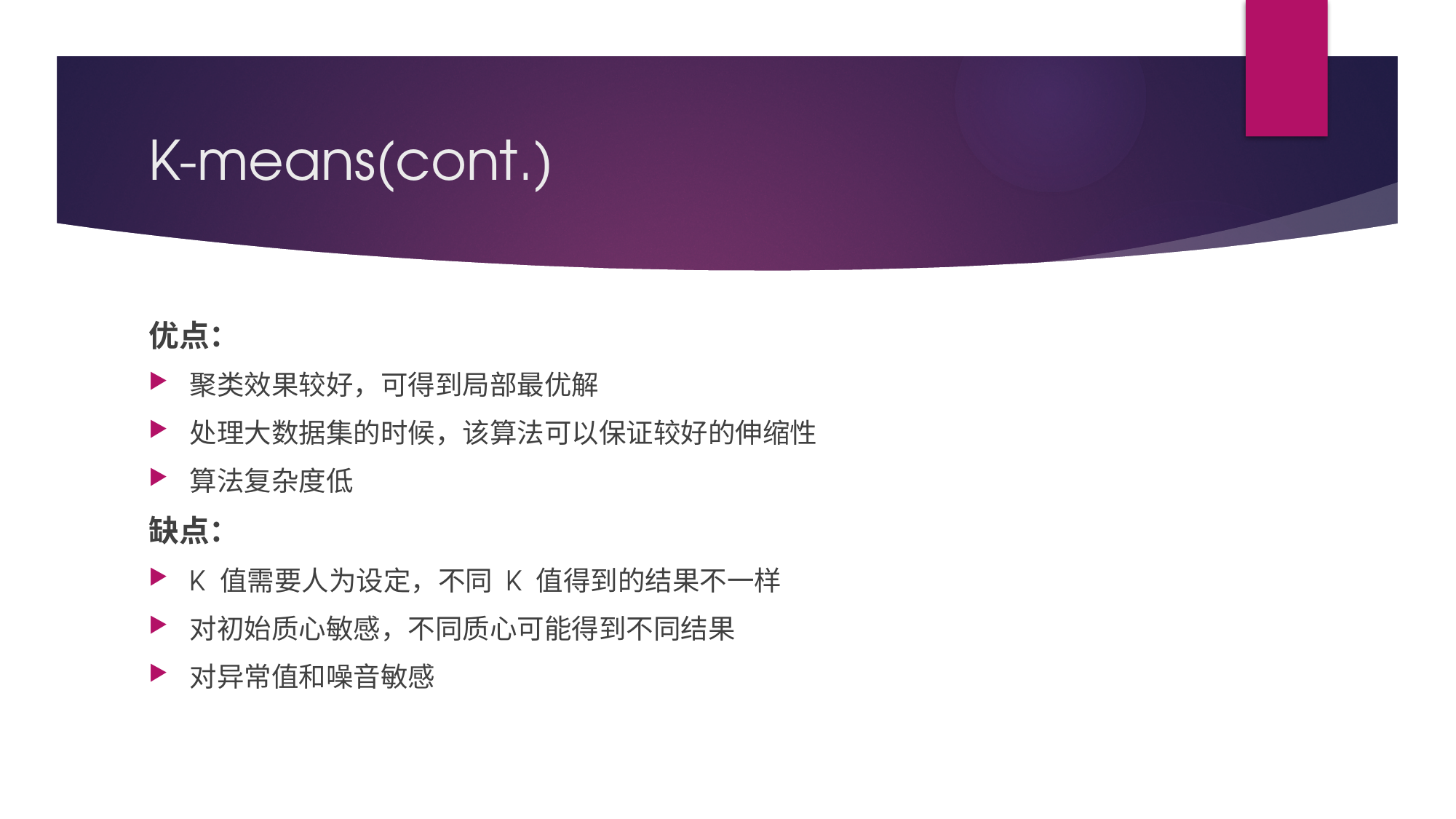

# K-means(cont.)
优点：
聚类效果较好，可得到局部最优解
处理大数据集的时候，该算法可以保证较好的伸缩性
算法复杂度低
缺点：
K 值需要人为设定，不同 K 值得到的结果不一样
对初始质心敏感，不同质心可能得到不同结果
对异常值和噪音敏感